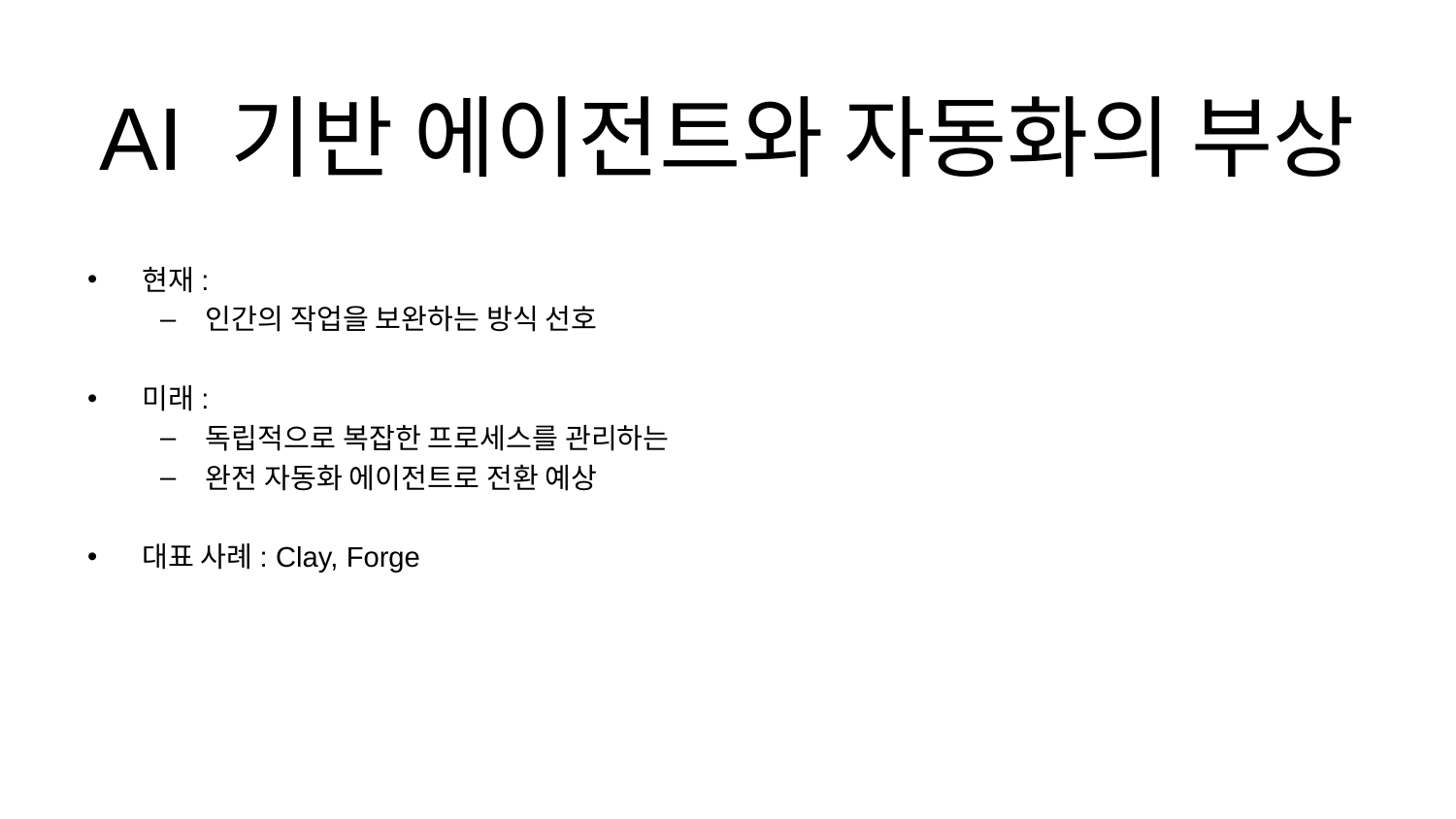

# AI 기반 에이전트와 자동화의 부상
현재:
인간의 작업을 보완하는 방식 선호

미래:
독립적으로 복잡한 프로세스를 관리하는
완전 자동화 에이전트로 전환 예상

대표 사례: Clay, Forge